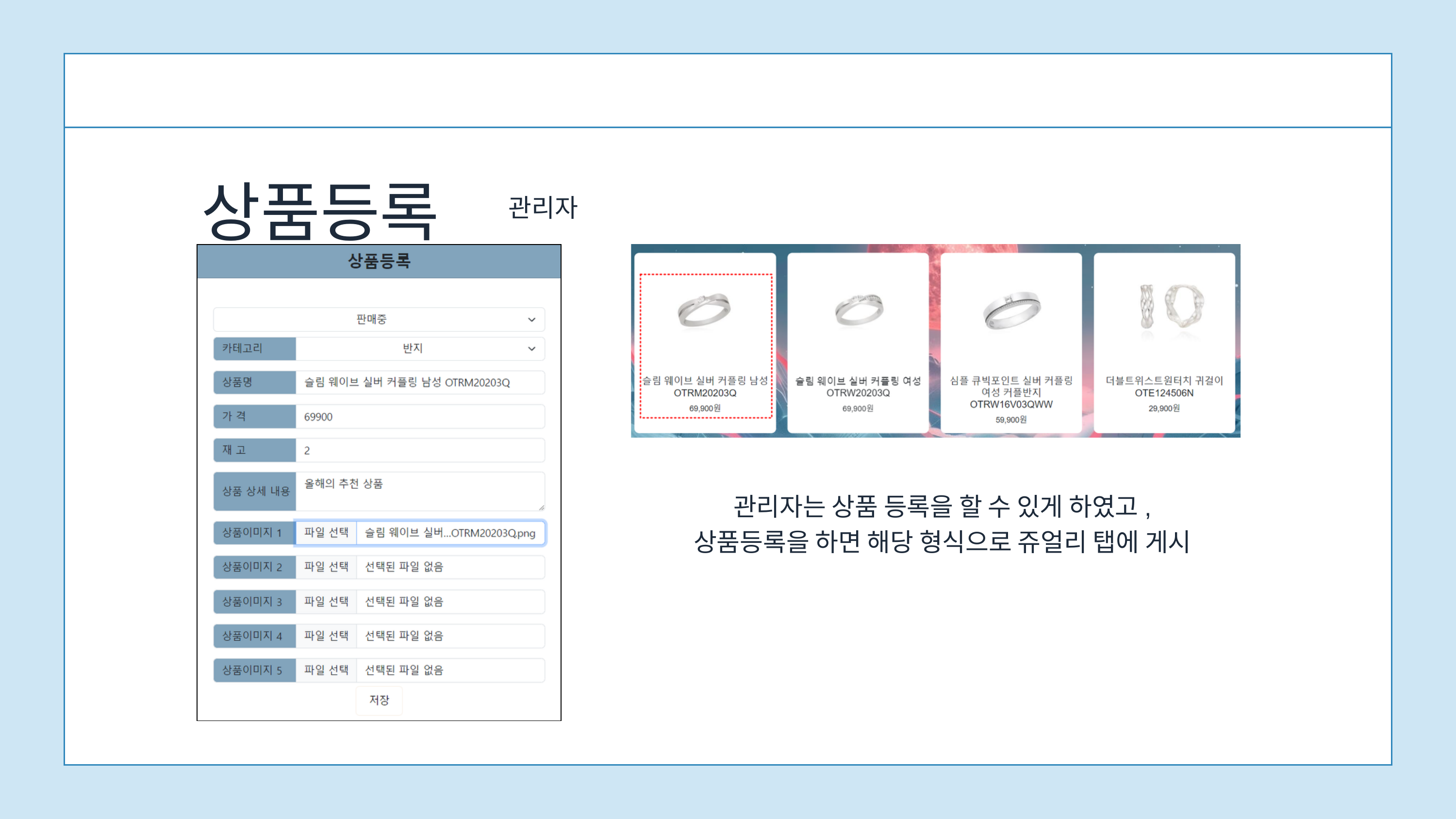

상품등록

관리자

관리자는 상품 등록을 할 수 있게 하였고,
상품등록을 하면 해당 형식으로 쥬얼리 탭에 게시